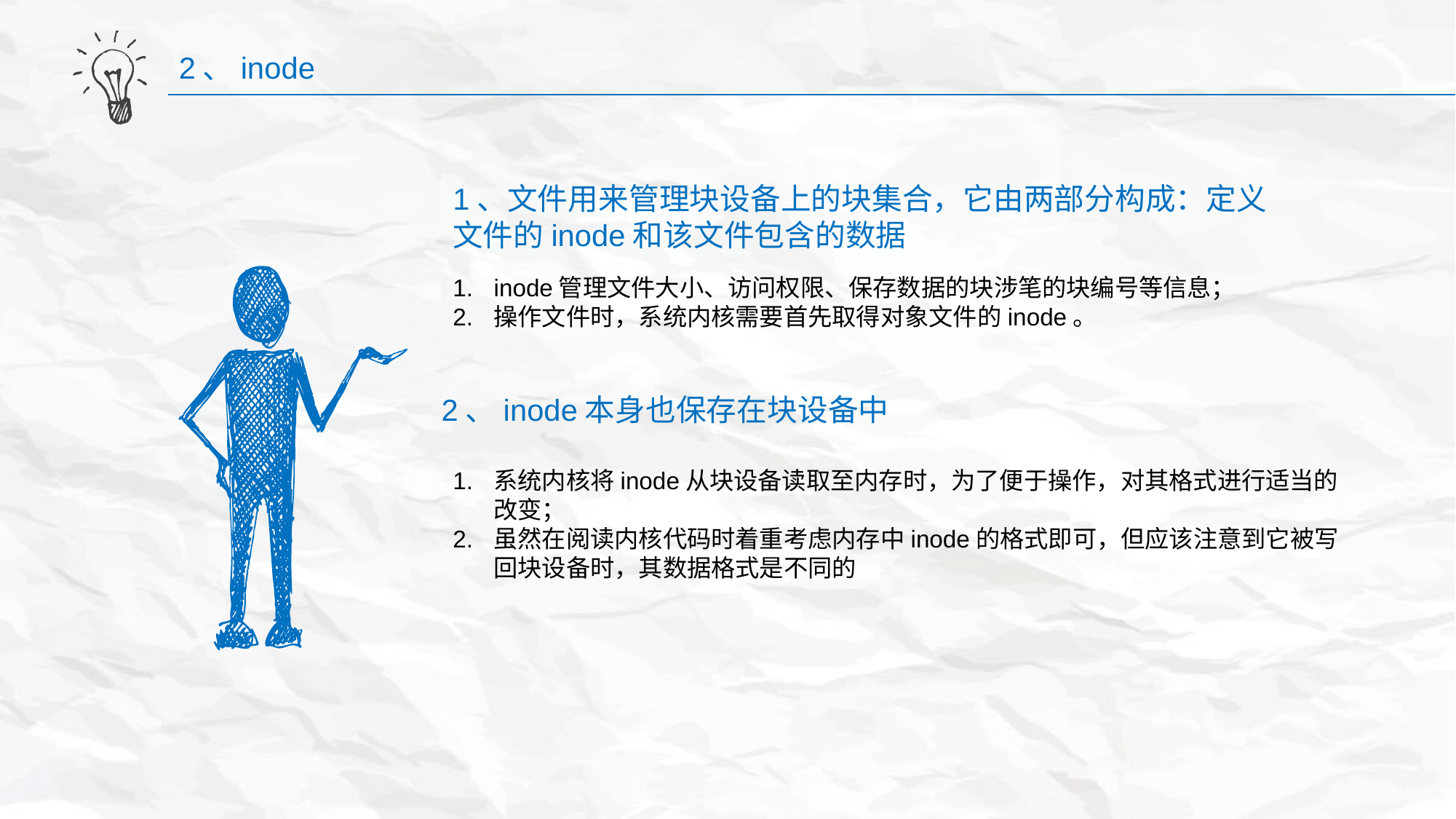

2、inode
1、文件用来管理块设备上的块集合，它由两部分构成：定义文件的inode和该文件包含的数据
inode管理文件大小、访问权限、保存数据的块涉笔的块编号等信息；
操作文件时，系统内核需要首先取得对象文件的inode。
2、inode本身也保存在块设备中
系统内核将inode从块设备读取至内存时，为了便于操作，对其格式进行适当的改变；
虽然在阅读内核代码时着重考虑内存中inode的格式即可，但应该注意到它被写回块设备时，其数据格式是不同的